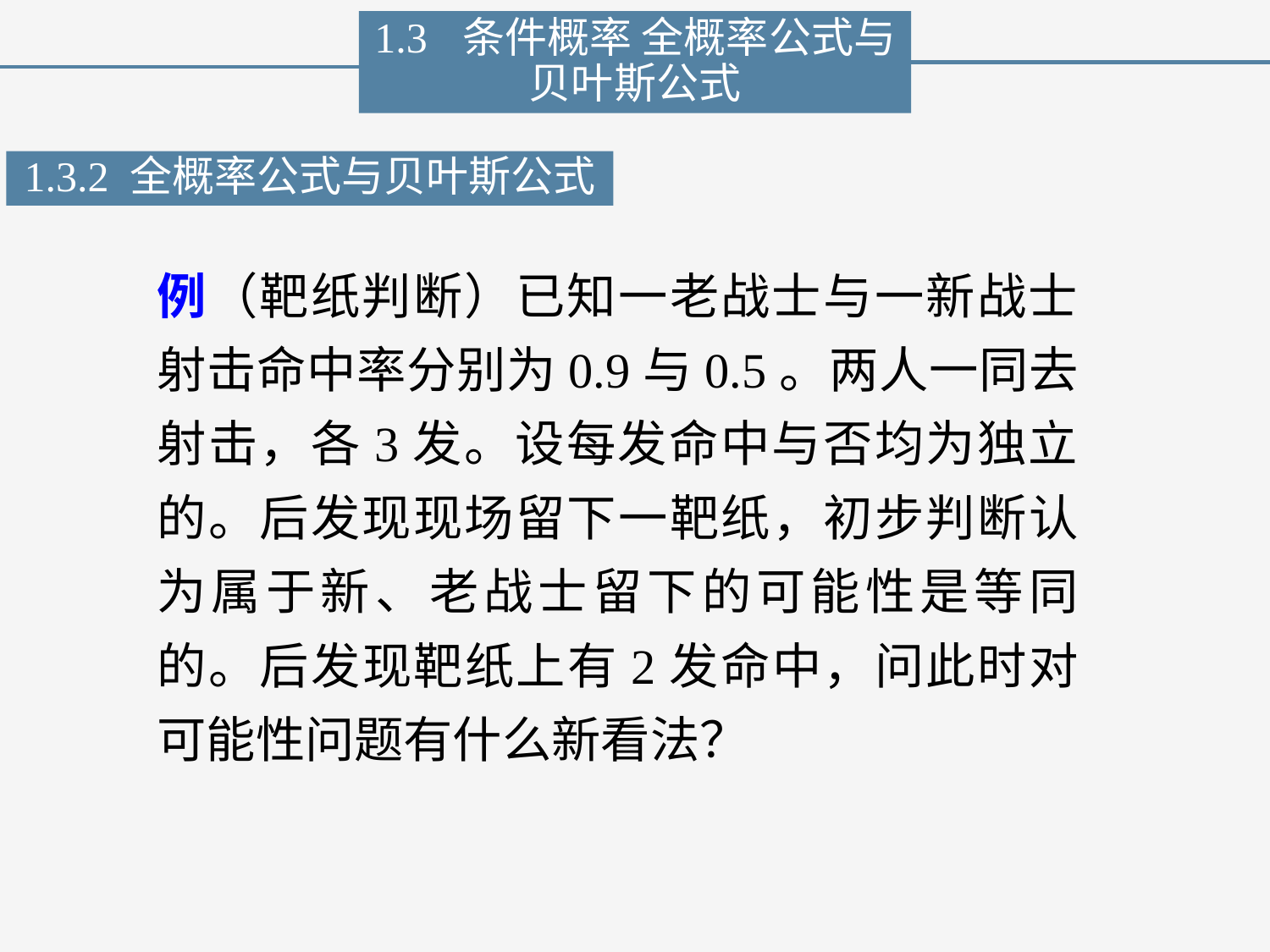

1.3 条件概率 全概率公式与贝叶斯公式
1.3.2 全概率公式与贝叶斯公式
例（靶纸判断）已知一老战士与一新战士射击命中率分别为0.9与0.5。两人一同去射击，各3发。设每发命中与否均为独立的。后发现现场留下一靶纸，初步判断认为属于新、老战士留下的可能性是等同的。后发现靶纸上有2发命中，问此时对可能性问题有什么新看法？